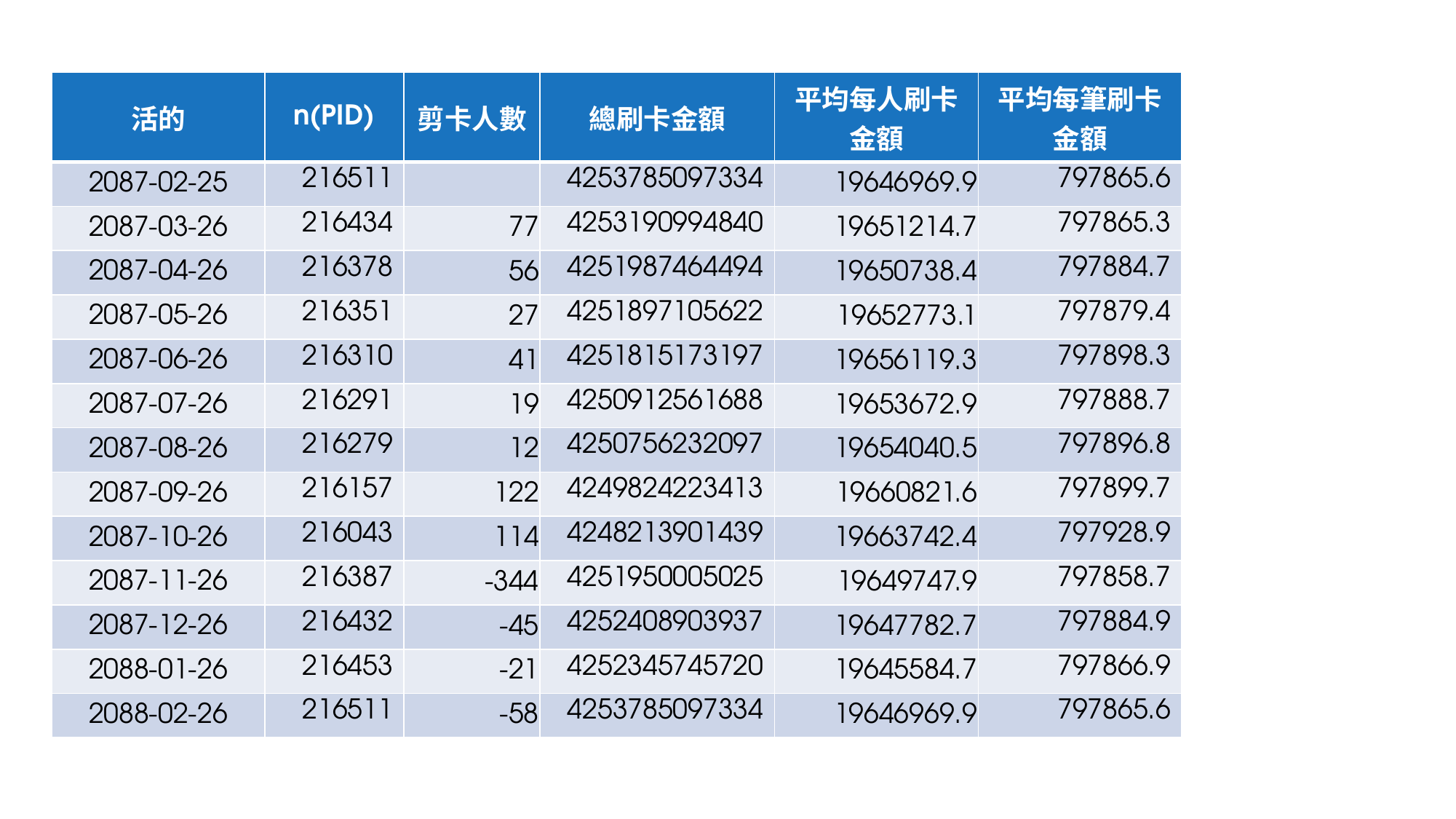

| 活的 | n(PID) | 剪卡人數 | 總刷卡金額 | 平均每人刷卡金額 | 平均每筆刷卡金額 |
| --- | --- | --- | --- | --- | --- |
| 2087-02-25 | 216511 |  | 4253785097334 | 19646969.9 | 797865.6 |
| 2087-03-26 | 216434 | 77 | 4253190994840 | 19651214.7 | 797865.3 |
| 2087-04-26 | 216378 | 56 | 4251987464494 | 19650738.4 | 797884.7 |
| 2087-05-26 | 216351 | 27 | 4251897105622 | 19652773.1 | 797879.4 |
| 2087-06-26 | 216310 | 41 | 4251815173197 | 19656119.3 | 797898.3 |
| 2087-07-26 | 216291 | 19 | 4250912561688 | 19653672.9 | 797888.7 |
| 2087-08-26 | 216279 | 12 | 4250756232097 | 19654040.5 | 797896.8 |
| 2087-09-26 | 216157 | 122 | 4249824223413 | 19660821.6 | 797899.7 |
| 2087-10-26 | 216043 | 114 | 4248213901439 | 19663742.4 | 797928.9 |
| 2087-11-26 | 216387 | -344 | 4251950005025 | 19649747.9 | 797858.7 |
| 2087-12-26 | 216432 | -45 | 4252408903937 | 19647782.7 | 797884.9 |
| 2088-01-26 | 216453 | -21 | 4252345745720 | 19645584.7 | 797866.9 |
| 2088-02-26 | 216511 | -58 | 4253785097334 | 19646969.9 | 797865.6 |